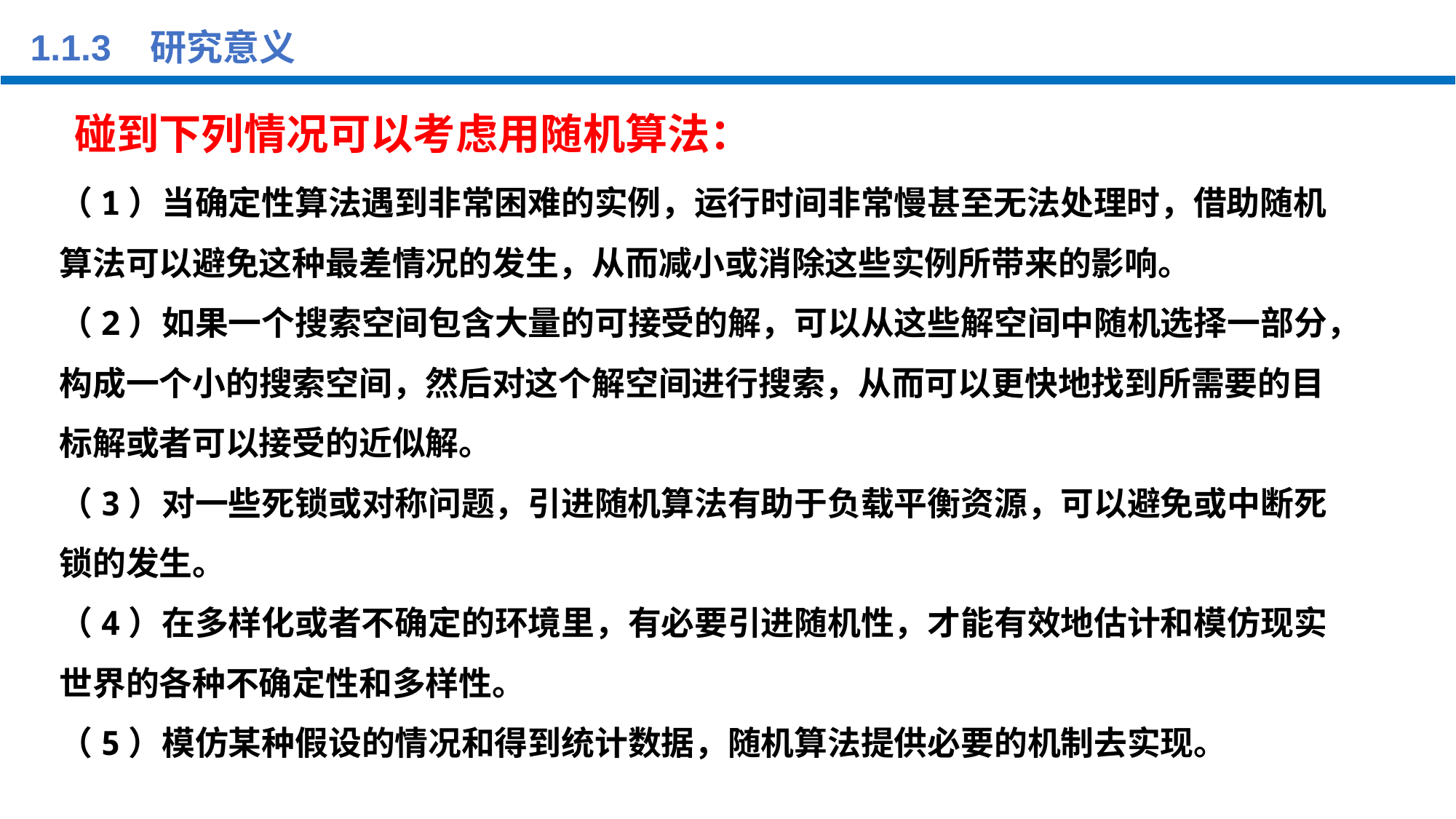

1.1.3   研究意义

碰到下列情况可以考虑用随机算法：
（1）当确定性算法遇到非常困难的实例，运行时间非常慢甚至无法处理时，借助随机算法可以避免这种最差情况的发生，从而减小或消除这些实例所带来的影响。
（2）如果一个搜索空间包含大量的可接受的解，可以从这些解空间中随机选择一部分，构成一个小的搜索空间，然后对这个解空间进行搜索，从而可以更快地找到所需要的目标解或者可以接受的近似解。
（3）对一些死锁或对称问题，引进随机算法有助于负载平衡资源，可以避免或中断死锁的发生。
（4）在多样化或者不确定的环境里，有必要引进随机性，才能有效地估计和模仿现实世界的各种不确定性和多样性。
（5）模仿某种假设的情况和得到统计数据，随机算法提供必要的机制去实现。